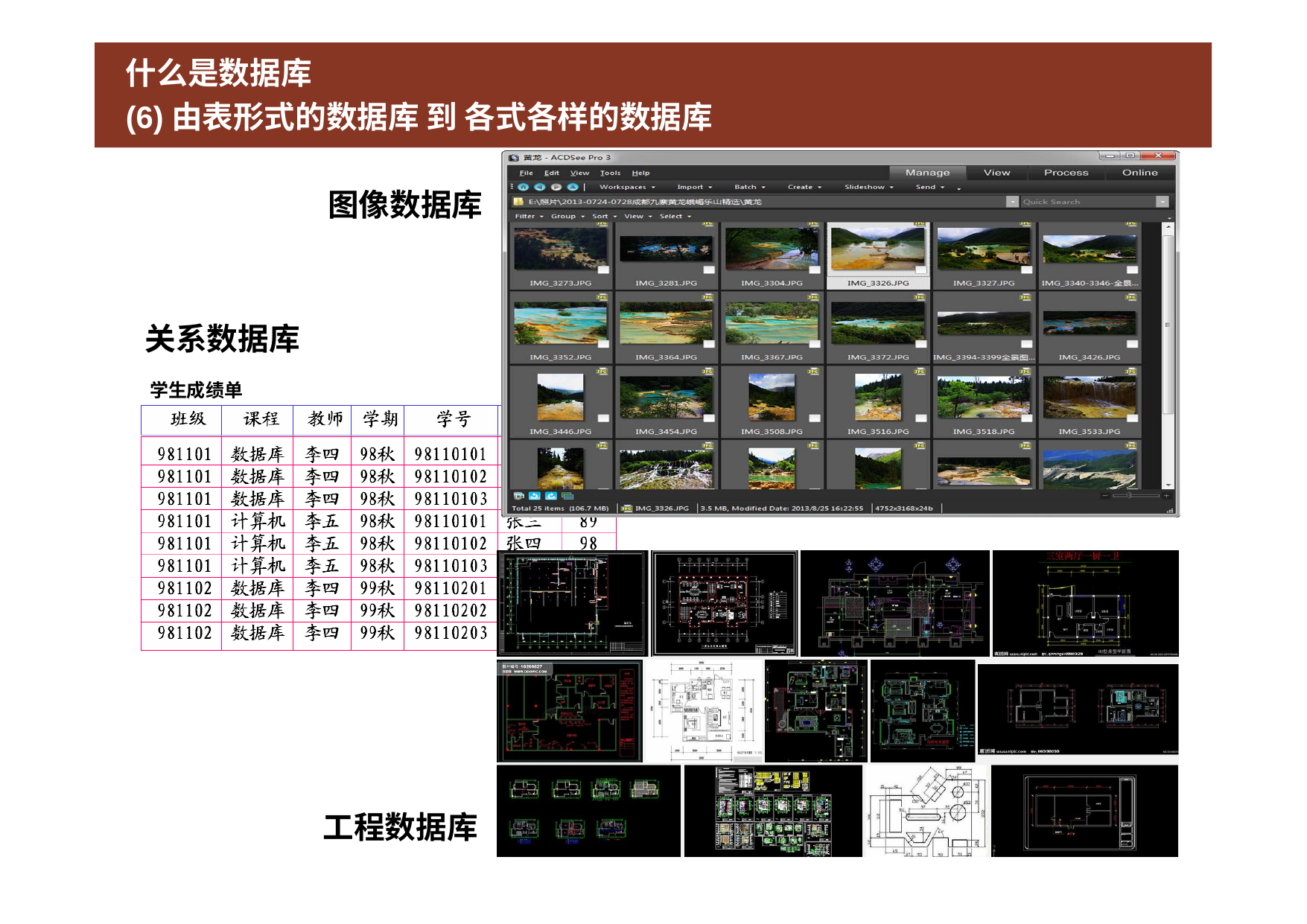

# 什么是数据库
(6)由表形式的数据库 到 各式各样的数据库

图像数据库
关系数据库
学生成绩单

工程数据库